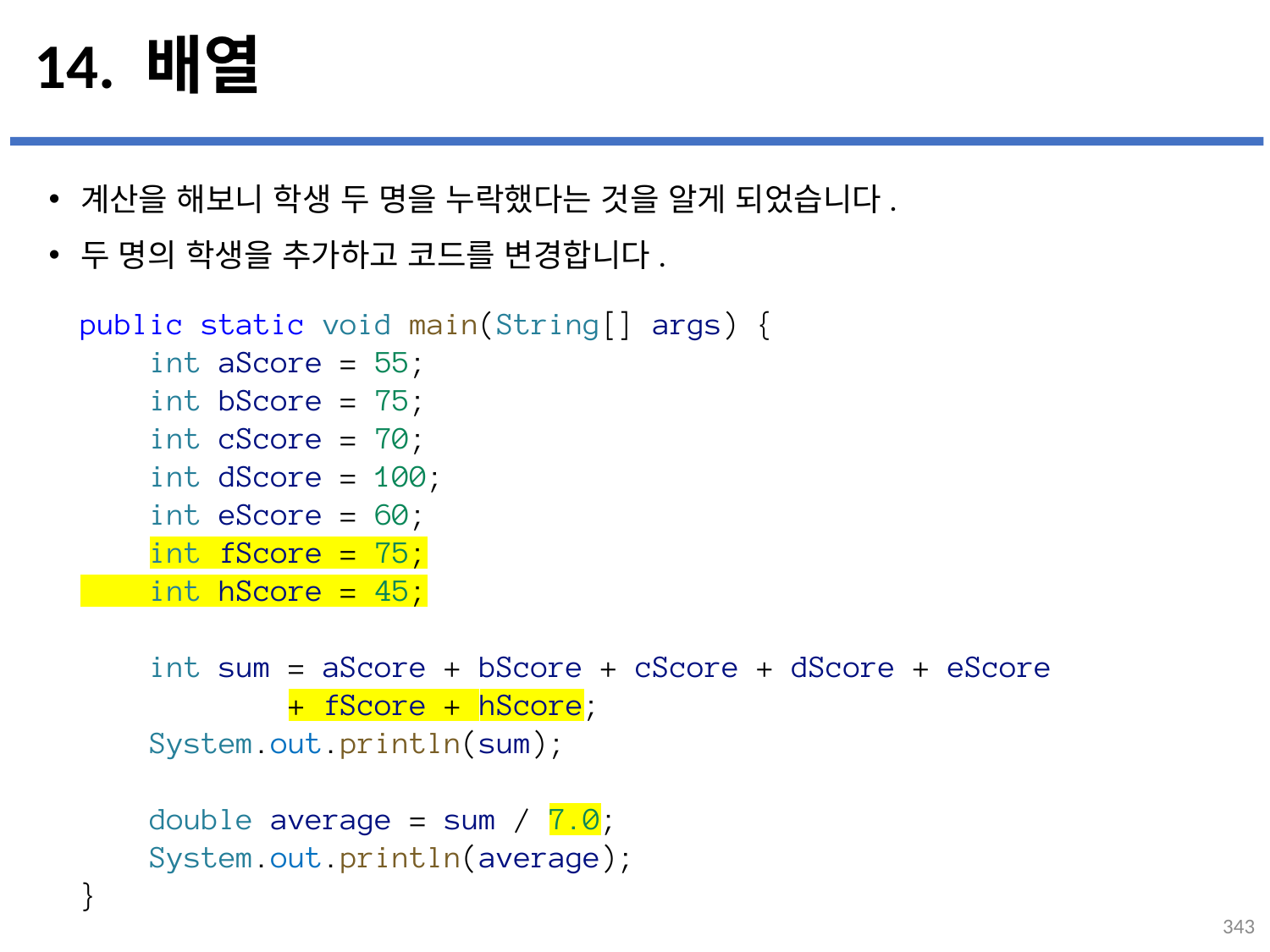

# 14. 배열
계산을 해보니 학생 두 명을 누락했다는 것을 알게 되었습니다.
두 명의 학생을 추가하고 코드를 변경합니다.
...

설명
public static void main(String[] args) {
    int aScore = 55;
    int bScore = 75;
    int cScore = 70;
    int dScore = 100;
    int eScore = 60;
    int fScore = 75;
    int hScore = 45;
    int sum = aScore + bScore + cScore + dScore + eScore
            + fScore + hScore;
    System.out.println(sum);
    double average = sum / 7.0;
    System.out.println(average);
}
343